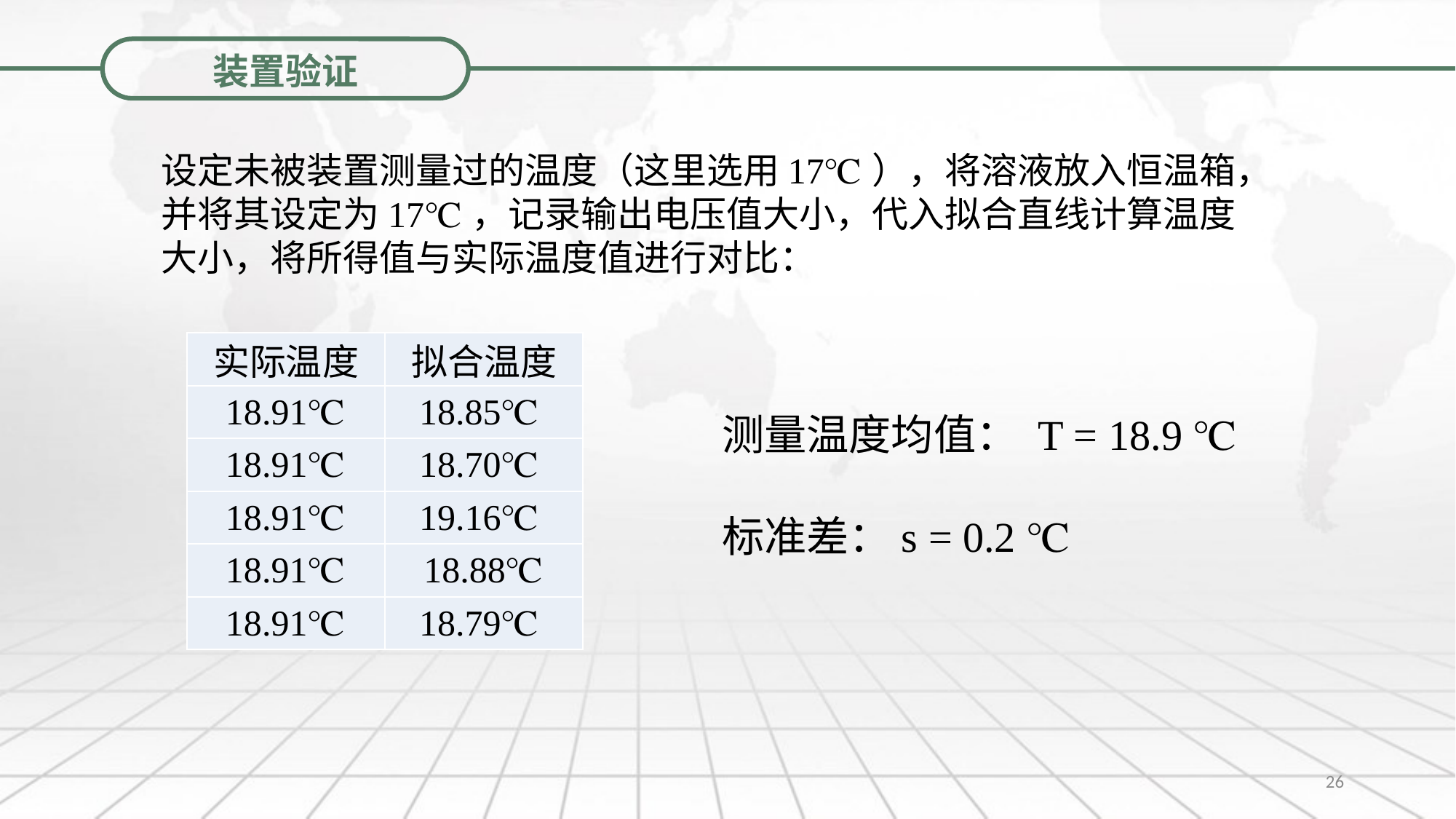

装置验证
设定未被装置测量过的温度（这里选用17℃），将溶液放入恒温箱，并将其设定为17℃，记录输出电压值大小，代入拟合直线计算温度大小，将所得值与实际温度值进行对比：
| 实际温度 | 拟合温度 |
| --- | --- |
| 18.91℃ | 18.85℃ |
| 18.91℃ | 18.70℃ |
| 18.91℃ | 19.16℃ |
| 18.91℃ | 18.88℃ |
| 18.91℃ | 18.79℃ |

测量温度均值： T = 18.9 ℃

标准差：s = 0.2 ℃
26